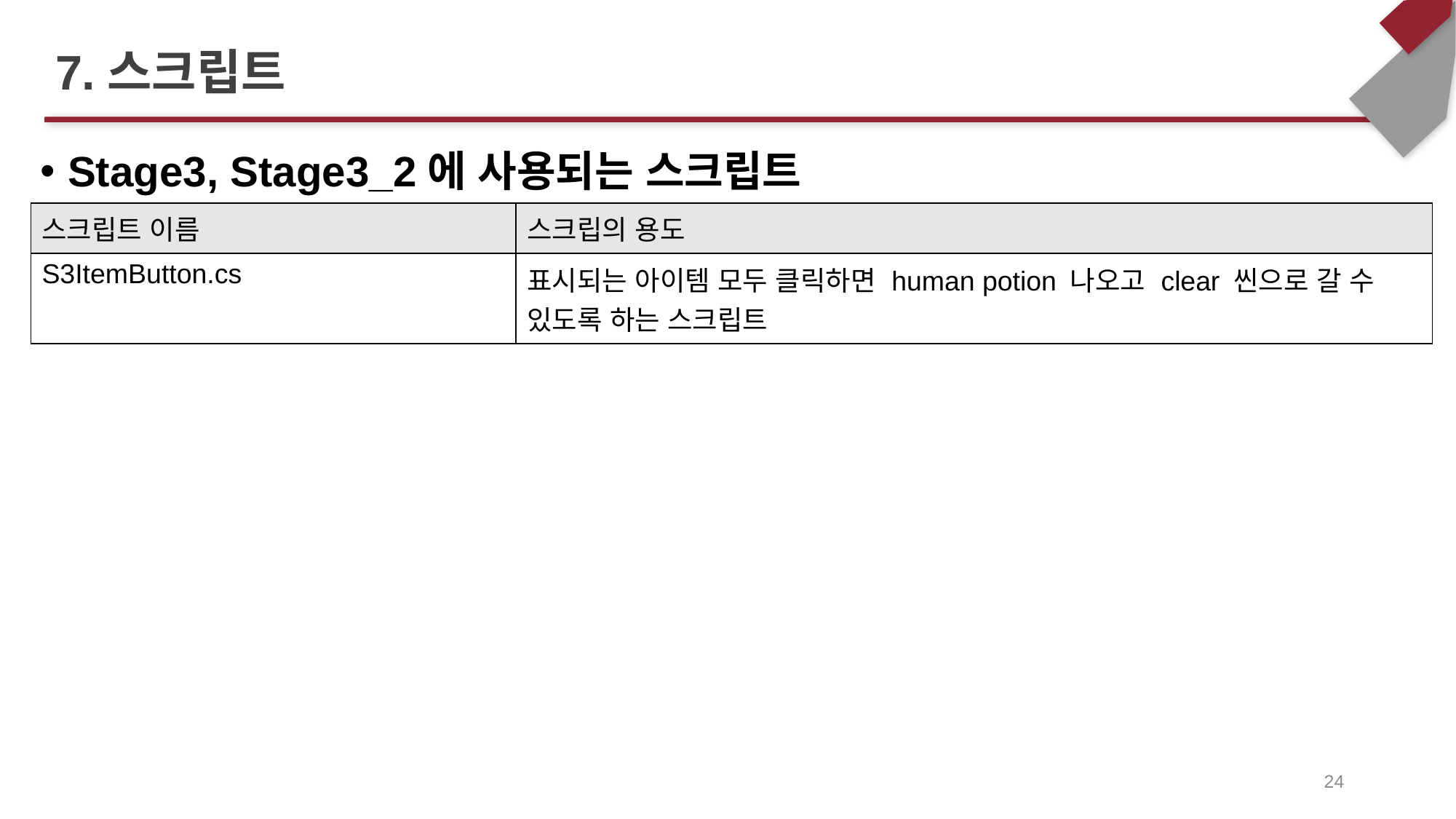

# 7.스크립트
Stage3, Stage3_2에 사용되는 스크립트
| 스크립트 이름 | 스크립의 용도 |
| --- | --- |
| S3ItemButton.cs | 표시되는 아이템 모두 클릭하면 human potion 나오고 clear 씬으로 갈 수 있도록 하는 스크립트 |
24